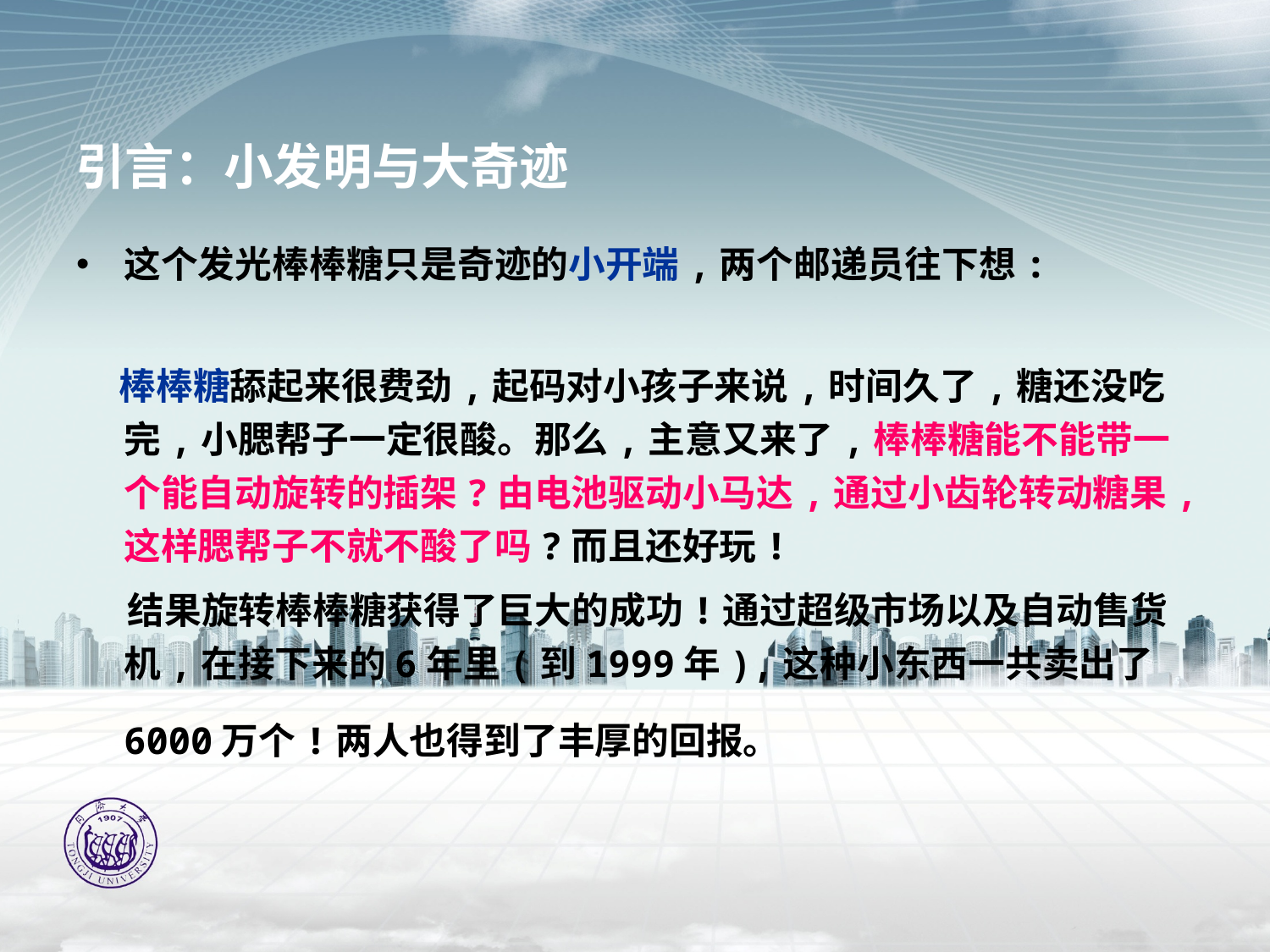

引言：小发明与大奇迹
这个发光棒棒糖只是奇迹的小开端,两个邮递员往下想:

    棒棒糖舔起来很费劲,起码对小孩子来说,时间久了,糖还没吃完,小腮帮子一定很酸。那么,主意又来了,棒棒糖能不能带一个能自动旋转的插架?由电池驱动小马达,通过小齿轮转动糖果,这样腮帮子不就不酸了吗?而且还好玩!
     结果旋转棒棒糖获得了巨大的成功!通过超级市场以及自动售货机,在接下来的6年里(到1999年),这种小东西一共卖出了6000万个!两人也得到了丰厚的回报。